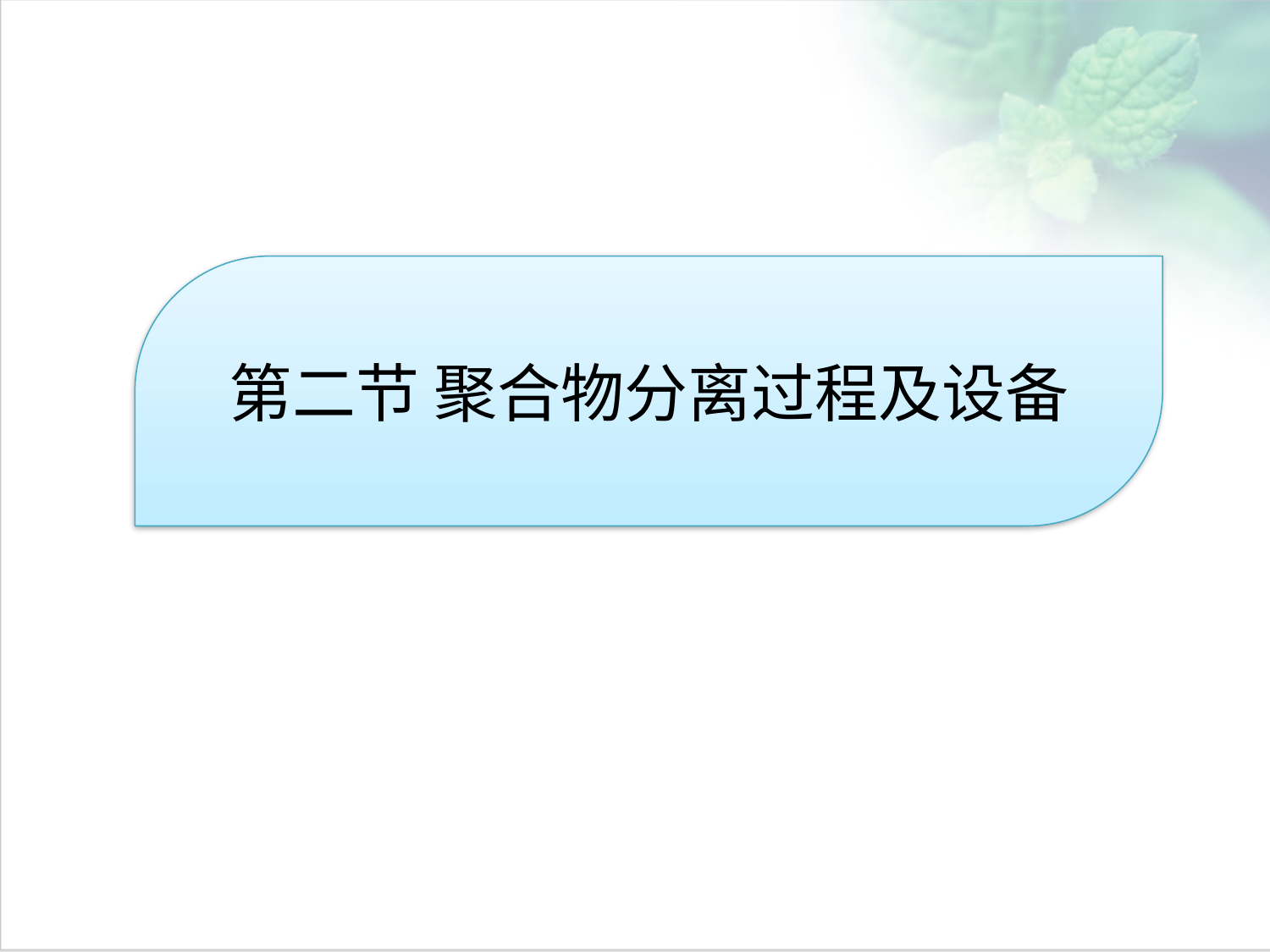

第二节 聚合物分离过程及设备
点击添加文本
点击添加文本
点击添加文本
点击添加文本